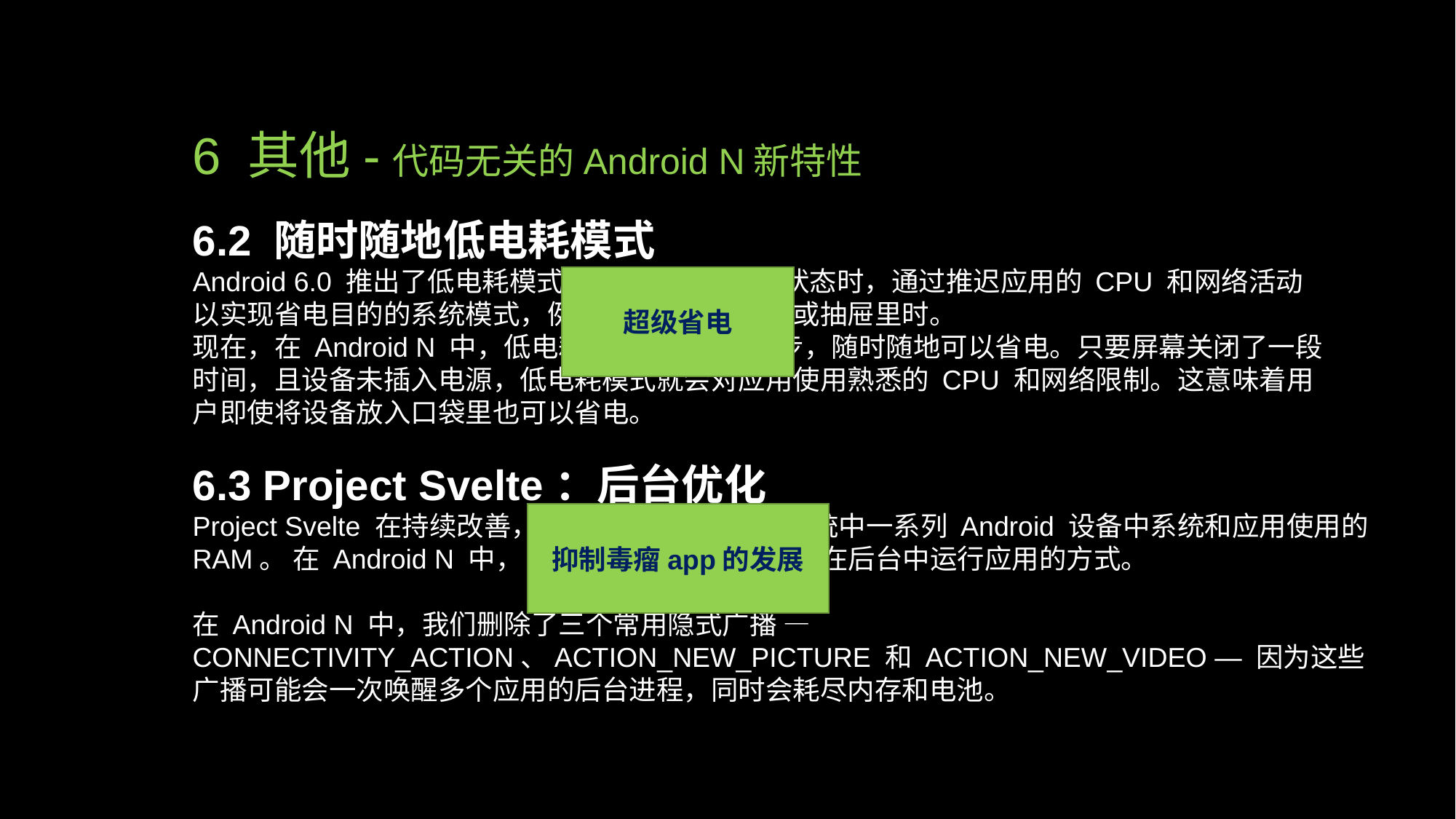

# 6 其他-代码无关的Android N新特性
6.2 随时随地低电耗模式
Android 6.0 推出了低电耗模式，即设备处于空闲状态时，通过推迟应用的 CPU 和网络活动以实现省电目的的系统模式，例如，设备放在桌上或抽屉里时。
现在，在 Android N 中，低电耗模式又前进了一步，随时随地可以省电。只要屏幕关闭了一段时间，且设备未插入电源，低电耗模式就会对应用使用熟悉的 CPU 和网络限制。这意味着用户即使将设备放入口袋里也可以省电。
超级省电

6.3 Project Svelte：后台优化
Project Svelte 在持续改善，以最大程度减少生态系统中一系列 Android 设备中系统和应用使用的 RAM。 在 Android N 中，Project Svelte 注重优化在后台中运行应用的方式。

在 Android N 中，我们删除了三个常用隐式广播 — CONNECTIVITY_ACTION、ACTION_NEW_PICTURE 和 ACTION_NEW_VIDEO — 因为这些广播可能会一次唤醒多个应用的后台进程，同时会耗尽内存和电池。
抑制毒瘤app的发展